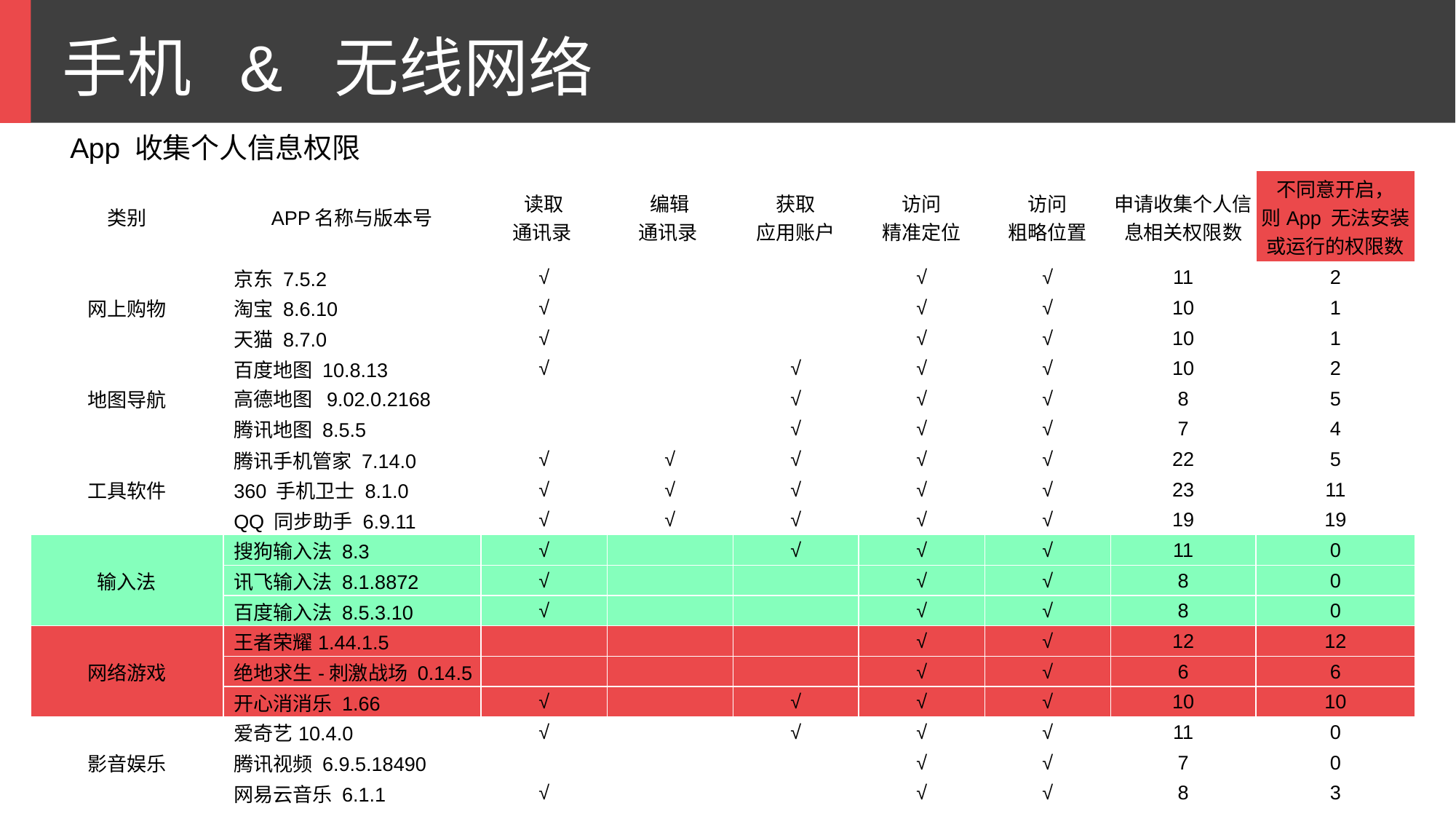

手机  &  无线网络
 App 收集个人信息权限
| 类别 | APP名称与版本号 | 读取 通讯录 | 编辑 通讯录 | 获取 应用账户 | 访问 精准定位 | 访问 粗略位置 | 申请收集个人信息相关权限数 | 不同意开启， 则App 无法安装或运行的权限数 |
| --- | --- | --- | --- | --- | --- | --- | --- | --- |
| 网上购物 | 京东 7.5.2 | √ |  |  | √ | √ | 11 | 2 |
|  | 淘宝 8.6.10 | √ |  |  | √ | √ | 10 | 1 |
|  | 天猫 8.7.0 | √ |  |  | √ | √ | 10 | 1 |
| 地图导航 | 百度地图 10.8.13 | √ |  | √ | √ | √ | 10 | 2 |
|  | 高德地图 9.02.0.2168 |  |  | √ | √ | √ | 8 | 5 |
|  | 腾讯地图 8.5.5 |  |  | √ | √ | √ | 7 | 4 |
| 工具软件 | 腾讯手机管家 7.14.0 | √ | √ | √ | √ | √ | 22 | 5 |
|  | 360 手机卫士 8.1.0 | √ | √ | √ | √ | √ | 23 | 11 |
|  | QQ 同步助手 6.9.11 | √ | √ | √ | √ | √ | 19 | 19 |
| 输入法 | 搜狗输入法 8.3 | √ |  | √ | √ | √ | 11 | 0 |
|  | 讯飞输入法 8.1.8872 | √ |  |  | √ | √ | 8 | 0 |
|  | 百度输入法 8.5.3.10 | √ |  |  | √ | √ | 8 | 0 |
| 网络游戏 | 王者荣耀1.44.1.5 |  |  |  | √ | √ | 12 | 12 |
|  | 绝地求生-刺激战场 0.14.5 |  |  |  | √ | √ | 6 | 6 |
|  | 开心消消乐 1.66 | √ |  | √ | √ | √ | 10 | 10 |
| 影音娱乐 | 爱奇艺10.4.0 | √ |  | √ | √ | √ | 11 | 0 |
|  | 腾讯视频 6.9.5.18490 |  |  |  | √ | √ | 7 | 0 |
|  | 网易云音乐 6.1.1 | √ |  |  | √ | √ | 8 | 3 |